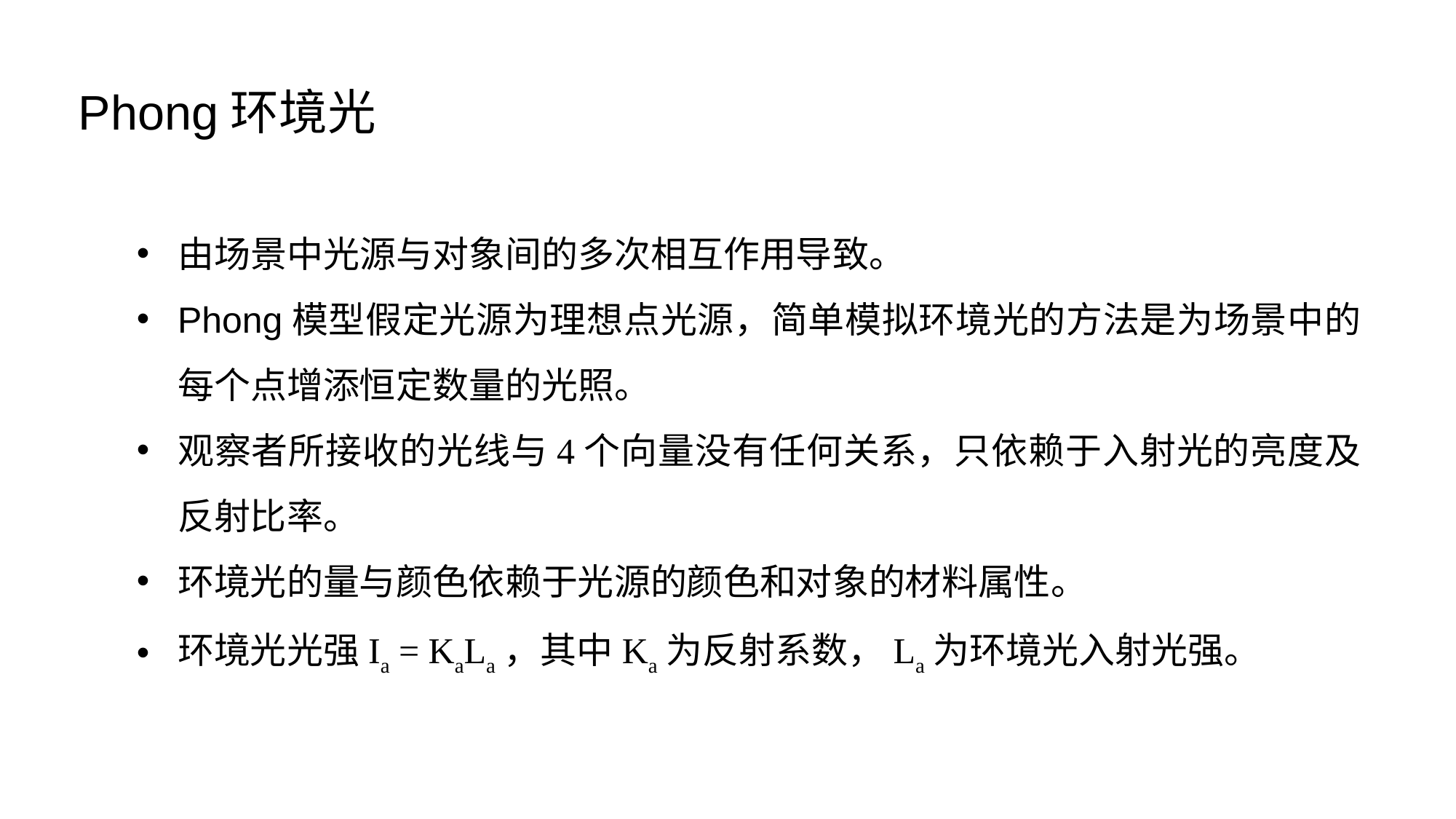

Phong环境光
由场景中光源与对象间的多次相互作用导致。
Phong模型假定光源为理想点光源，简单模拟环境光的方法是为场景中的每个点增添恒定数量的光照。
观察者所接收的光线与4个向量没有任何关系，只依赖于入射光的亮度及反射比率。
环境光的量与颜色依赖于光源的颜色和对象的材料属性。
环境光光强Ia = KaLa，其中Ka为反射系数，La为环境光入射光强。